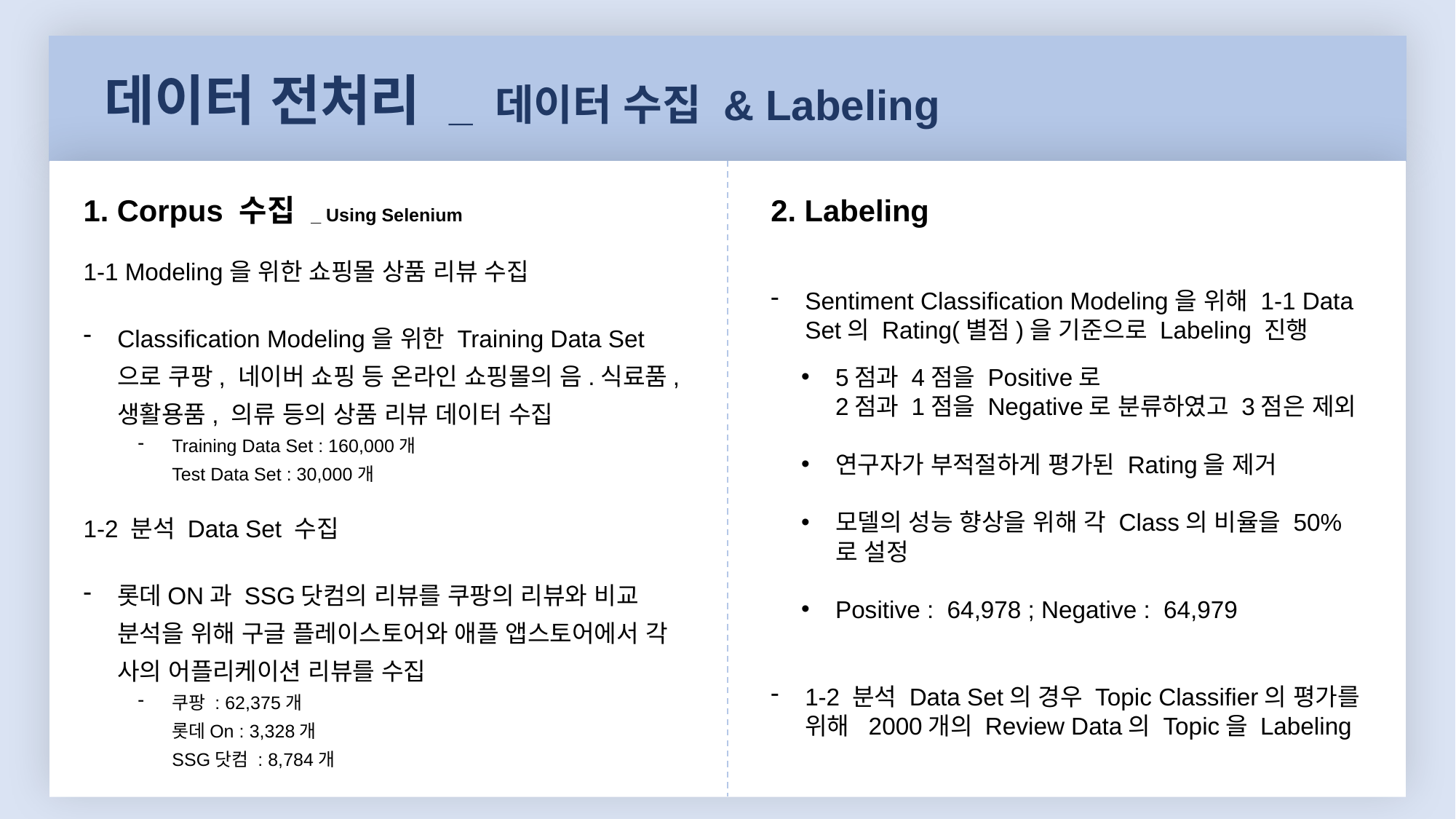

데이터 전처리 _ 데이터 수집 & Labeling

1. Corpus 수집 _ Using Selenium

1-1 Modeling을 위한 쇼핑몰 상품 리뷰 수집

Classification Modeling을 위한 Training Data Set으로 쿠팡, 네이버 쇼핑 등 온라인 쇼핑몰의 음.식료품, 생활용품, 의류 등의 상품 리뷰 데이터 수집
Training Data Set : 160,000개
Test Data Set : 30,000개

1-2 분석 Data Set 수집

롯데ON과 SSG닷컴의 리뷰를 쿠팡의 리뷰와 비교 분석을 위해 구글 플레이스토어와 애플 앱스토어에서 각 사의 어플리케이션 리뷰를 수집
쿠팡 : 62,375개
롯데On : 3,328개
SSG닷컴 : 8,784개
2. Labeling

Sentiment Classification Modeling을 위해 1-1 Data Set의 Rating(별점)을 기준으로 Labeling 진행

5점과 4점을 Positive로
2점과 1점을 Negative로 분류하였고 3점은 제외

연구자가 부적절하게 평가된 Rating을 제거

모델의 성능 향상을 위해 각 Class의 비율을 50%로 설정

Positive :  64,978 ; Negative :  64,979

1-2 분석 Data Set의 경우 Topic Classifier의 평가를 위해  2000개의 Review Data의 Topic을 Labeling